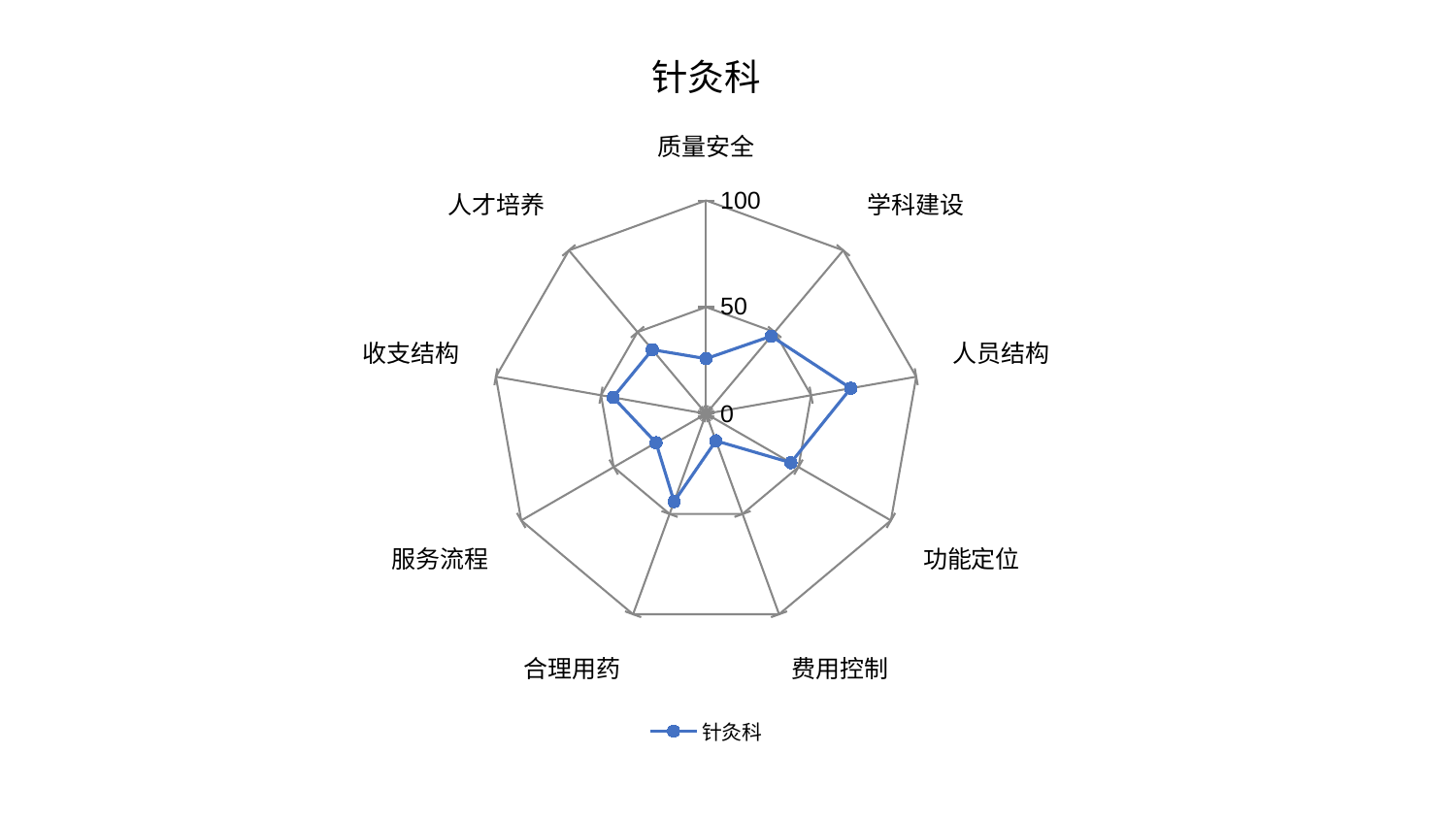

### Chart: 针灸科

| Category | 针灸科 |
|---|---|
| 质量安全 | 25.82809193949263 |
| 学科建设 | 47.51330217489818 |
| 人员结构 | 68.84838999472922 |
| 功能定位 | 45.89155133114511 |
| 费用控制 | 13.485852576570748 |
| 合理用药 | 43.80106849922212 |
| 服务流程 | 27.112507999888496 |
| 收支结构 | 44.20744132652655 |
| 人才培养 | 39.23997549013722 |
153